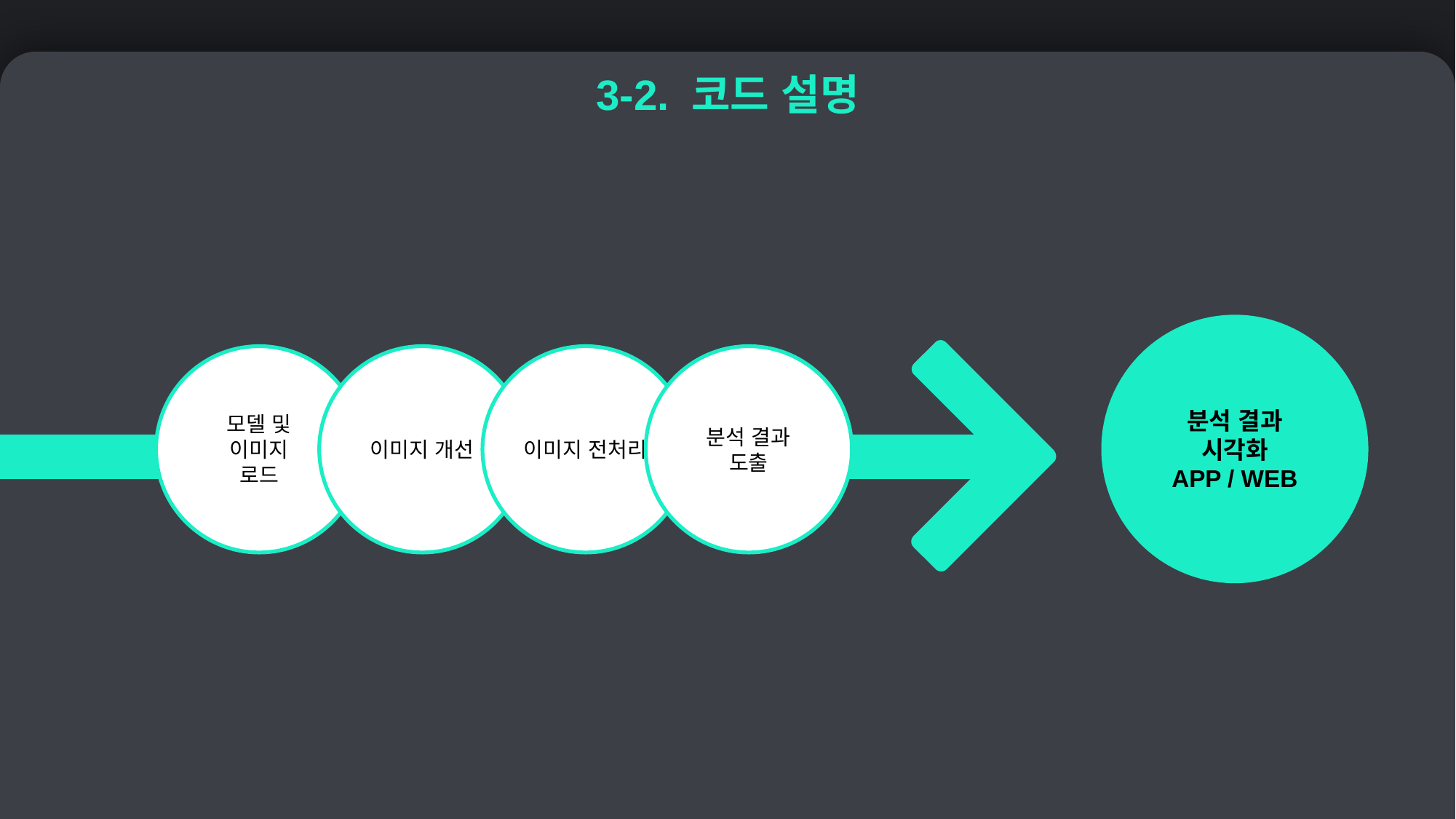

3-2. 코드 설명
분석 결과 시각화
APP / WEB

모델 및 이미지
로드
이미지 개선
이미지 전처리
분석 결과 도출